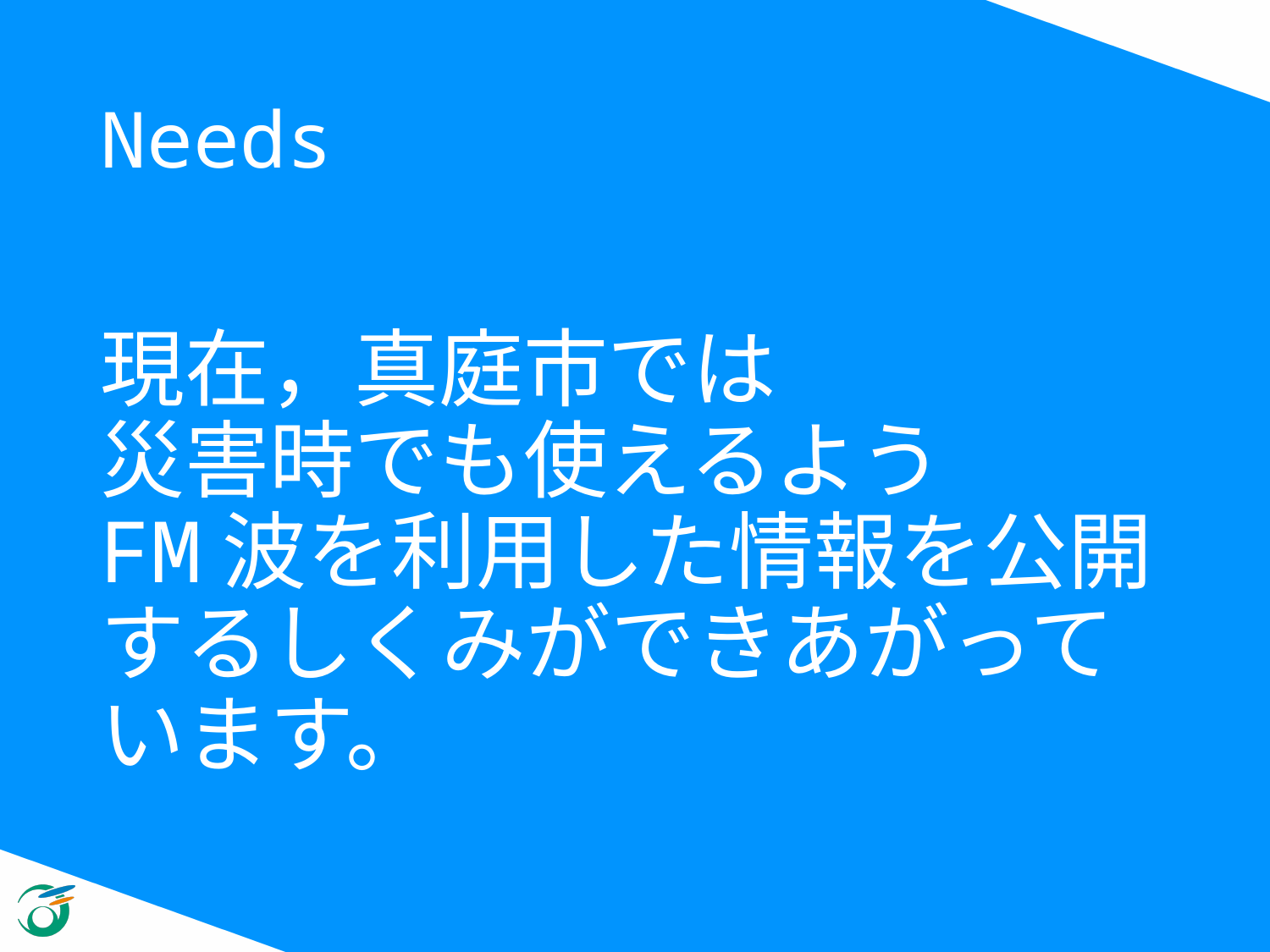

# Needs
現在，真庭市では
災害時でも使えるよう
FM波を利用した情報を公開するしくみができあがっています。